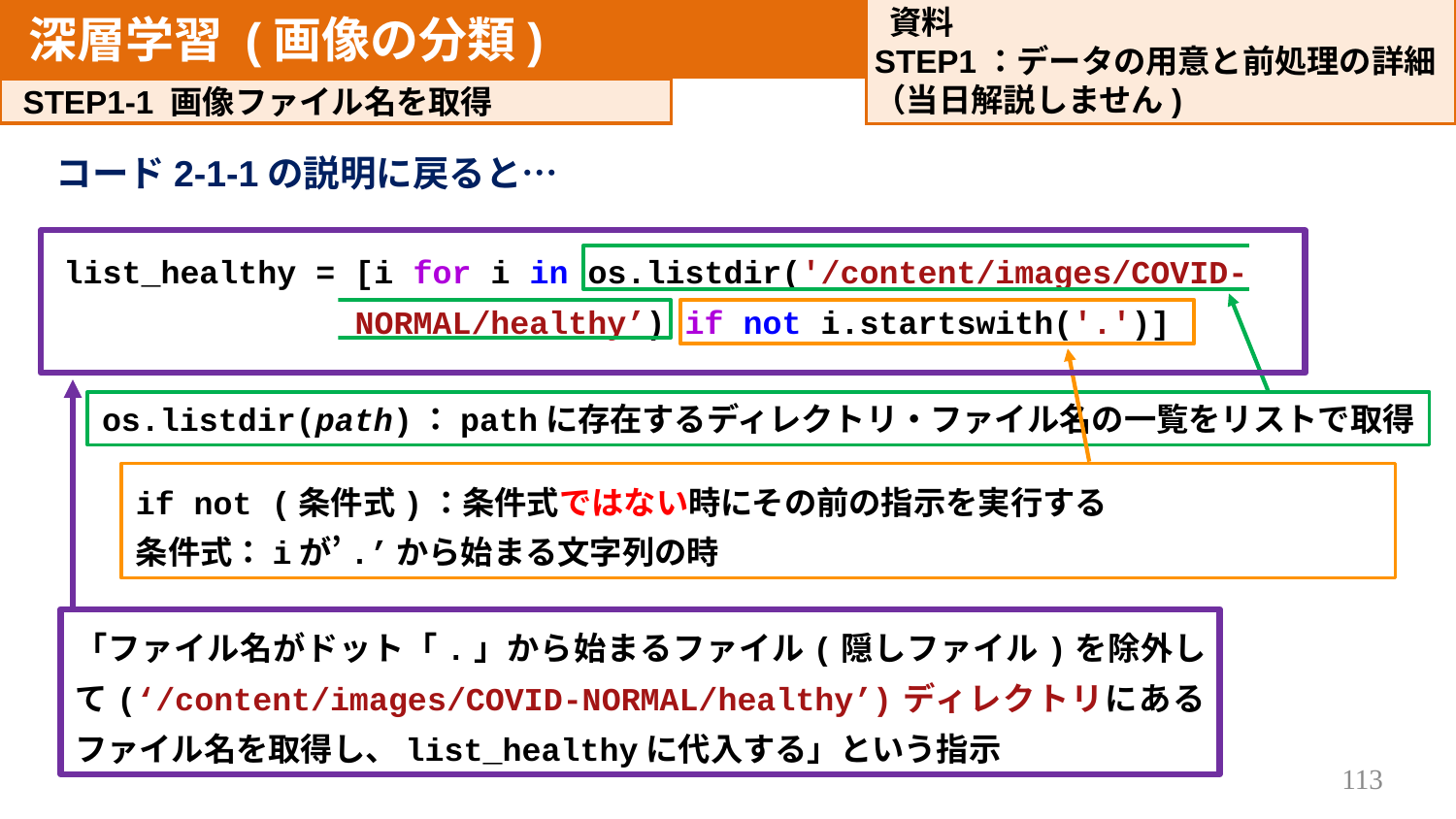

資料
STEP1：データの用意と前処理の詳細
（​当日解説しません)
深層学習 (画像の分類)
決定木分析
STEP1-1 画像ファイル名を取得
コード2-1-1の説明に戻ると…

list_healthy = [i for i in os.listdir('/content/images/COVID-		NORMAL/healthy’) if not i.startswith('.')]

os.listdir(path)：pathに存在するディレクトリ・ファイル名の一覧をリストで取得
if not (条件式)：条件式ではない時にその前の指示を実行する
条件式：iが’.’から始まる文字列の時
「ファイル名がドット「.」から始まるファイル(隠しファイル)を除外して(‘/content/images/COVID-NORMAL/healthy’)ディレクトリにあるファイル名を取得し、list_healthyに代入する」という指示
113